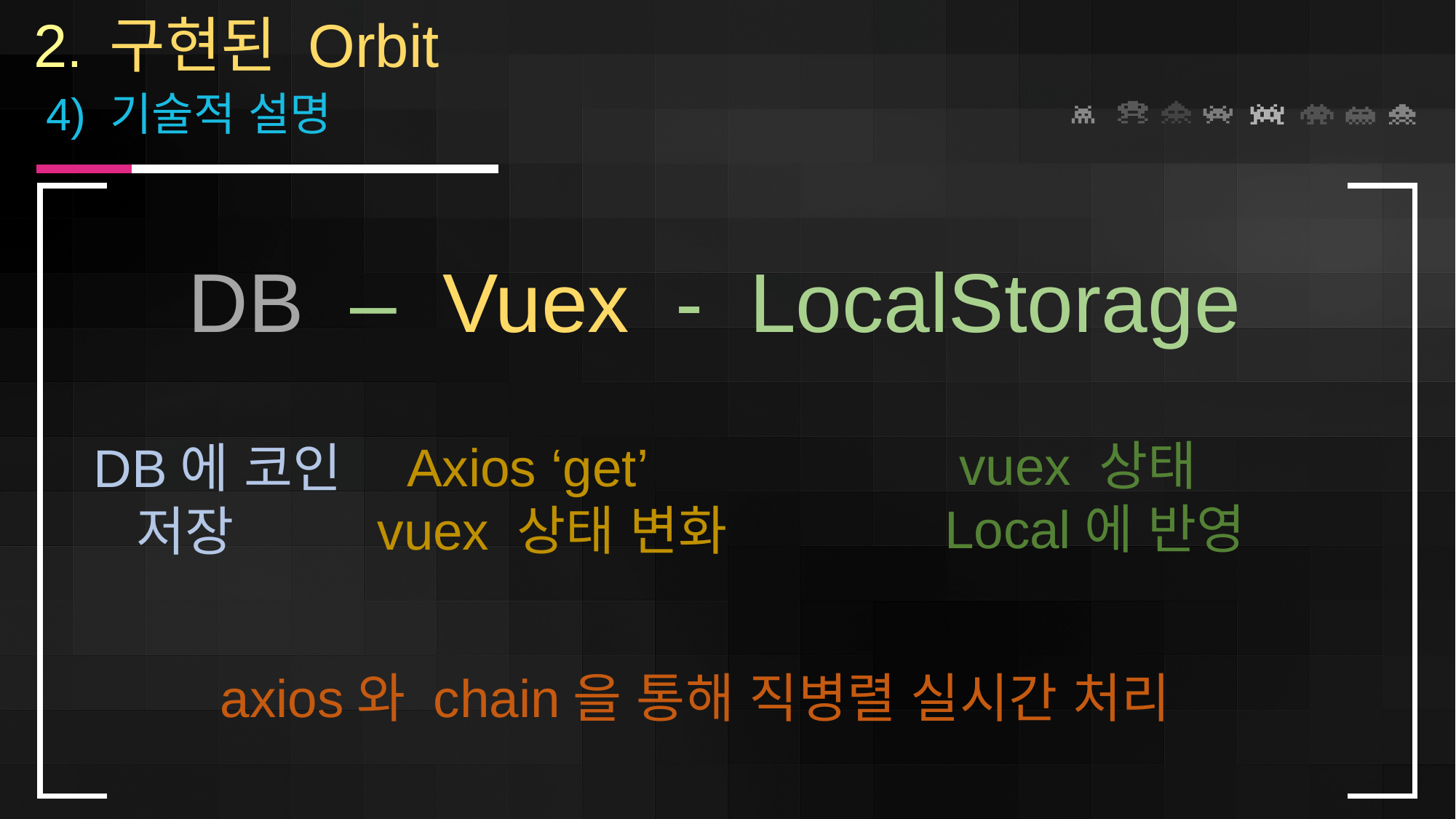

2. 구현된 Orbit

 4) 기술적 설명

DB  –  Vuex  -  LocalStorage

 vuex 상태
Local에 반영
  Axios ‘get’
vuex 상태 변화
DB에 코인
  저장

 axios와 chain을 통해 직병렬 실시간 처리